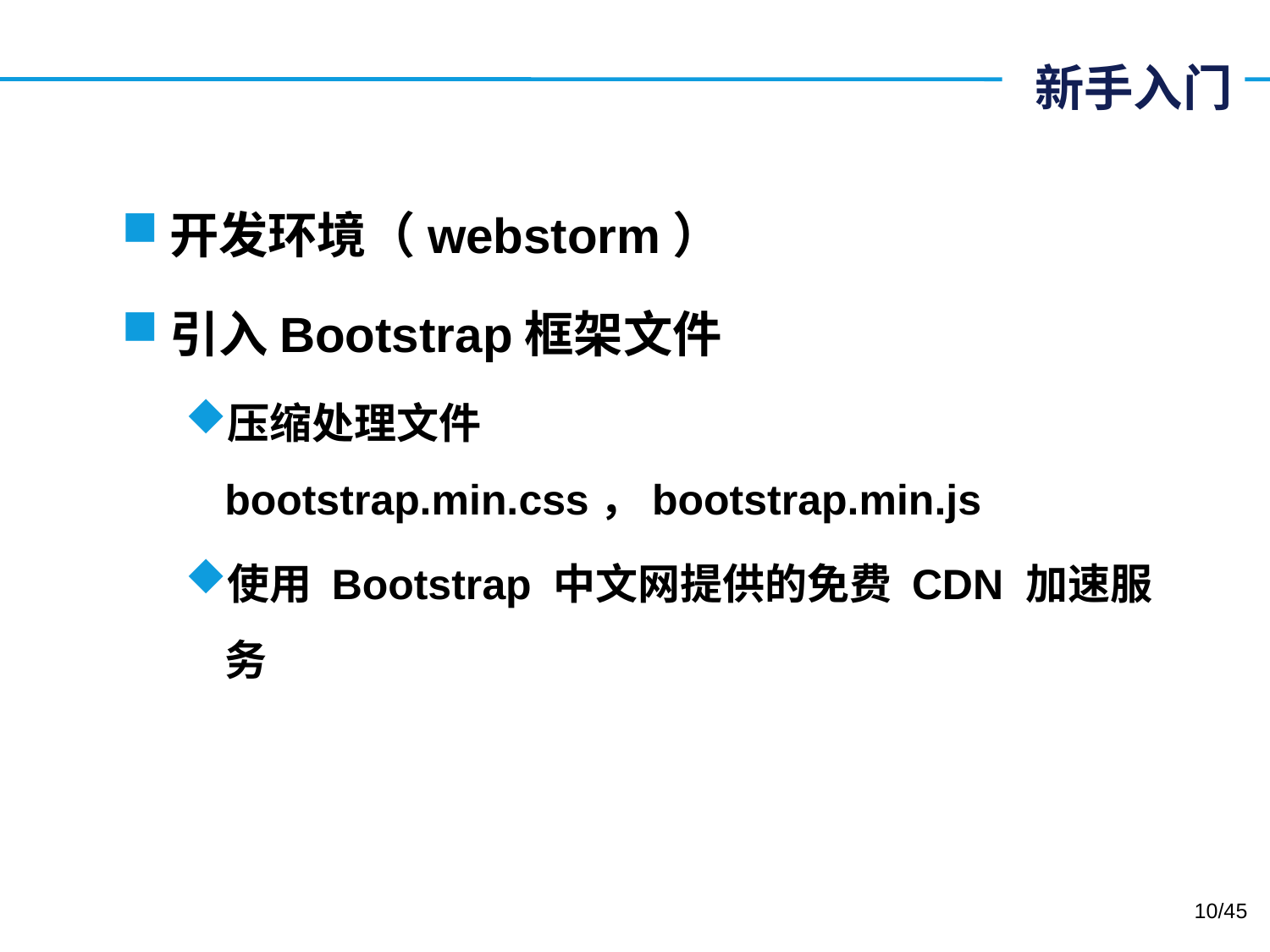

# 新手入门
开发环境（webstorm）
引入Bootstrap框架文件
压缩处理文件bootstrap.min.css，bootstrap.min.js
使用 Bootstrap 中文网提供的免费 CDN 加速服务

10/45